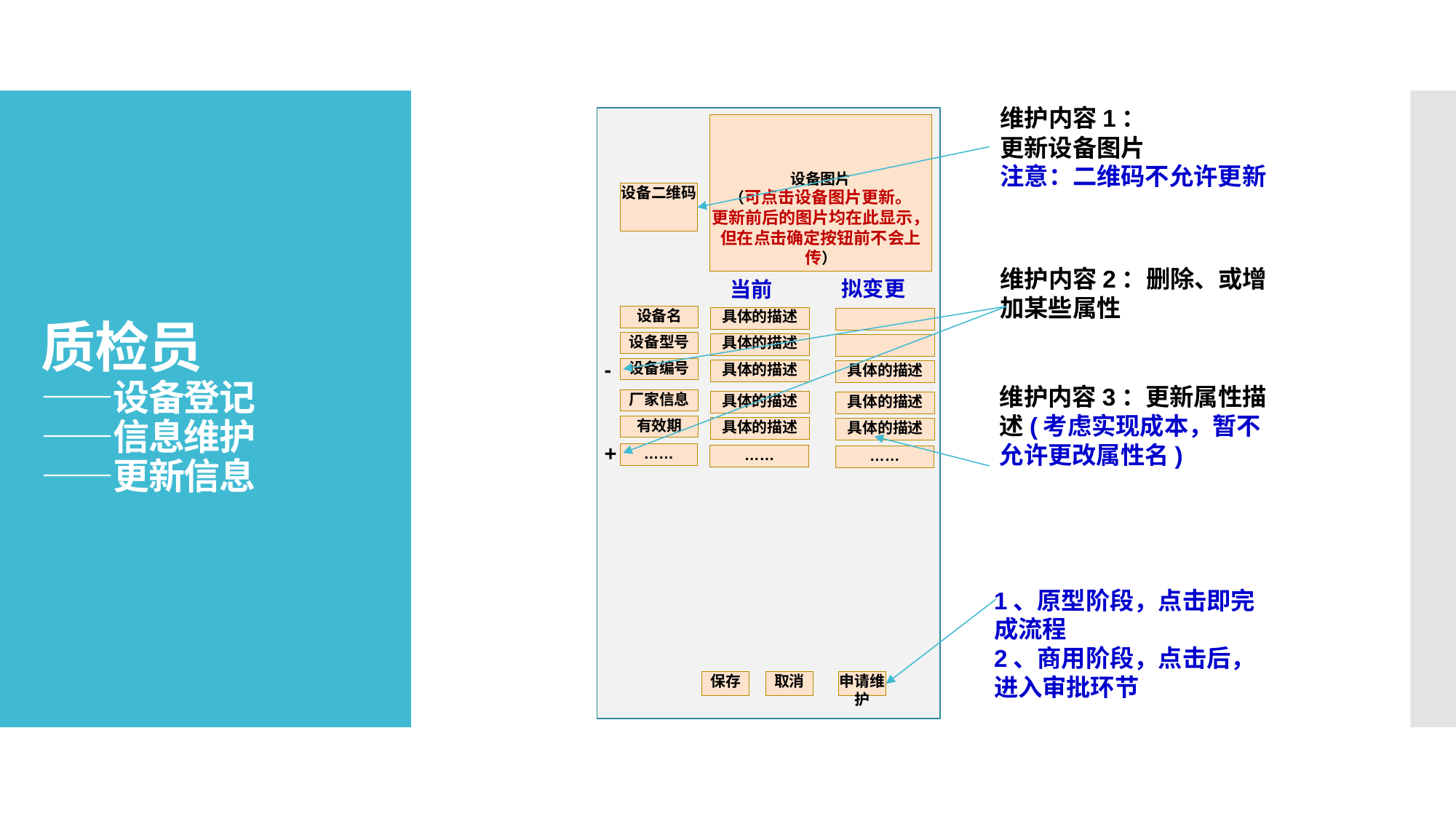

维护内容1：
更新设备图片
注意：二维码不允许更新

设备图片
（可点击设备图片更新。
更新前后的图片均在此显示，但在点击确定按钮前不会上传）
# 质检员 ——设备登记 ——信息维护 ——更新信息
设备二维码

维护内容2：删除、或增加某些属性
拟变更
当前
设备名
具体的描述

设备型号
具体的描述

-
设备编号
具体的描述
具体的描述
维护内容3：更新属性描述(考虑实现成本，暂不允许更改属性名)
厂家信息
具体的描述
具体的描述
有效期
具体的描述
具体的描述
+
……
……
……
1、原型阶段，点击即完成流程
2、商用阶段，点击后，进入审批环节
保存
取消
申请维护